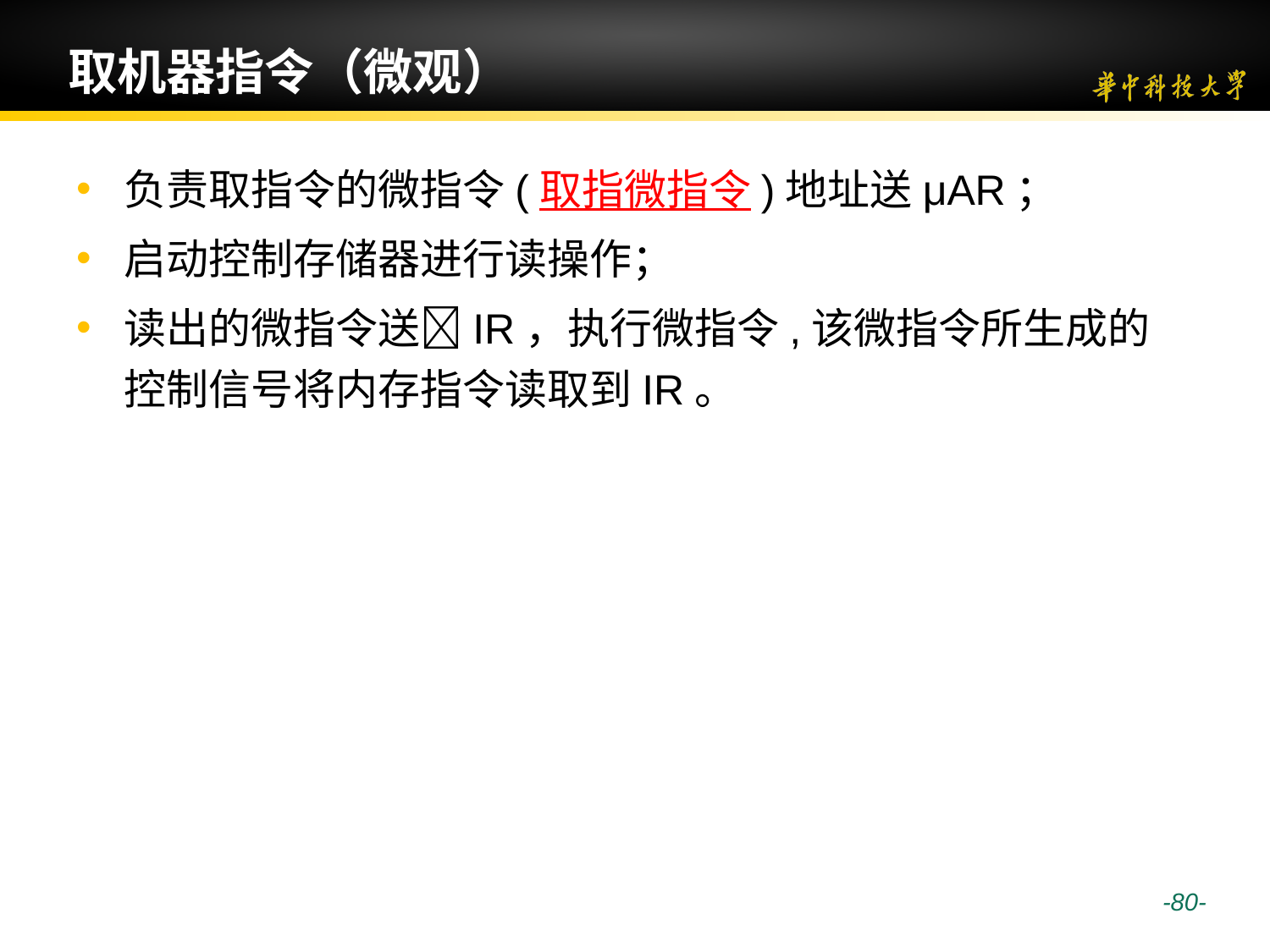

# 取机器指令（微观）
负责取指令的微指令(取指微指令)地址送μAR；
启动控制存储器进行读操作；
读出的微指令送μIR，执行微指令,该微指令所生成的控制信号将内存指令读取到IR。

 -80-